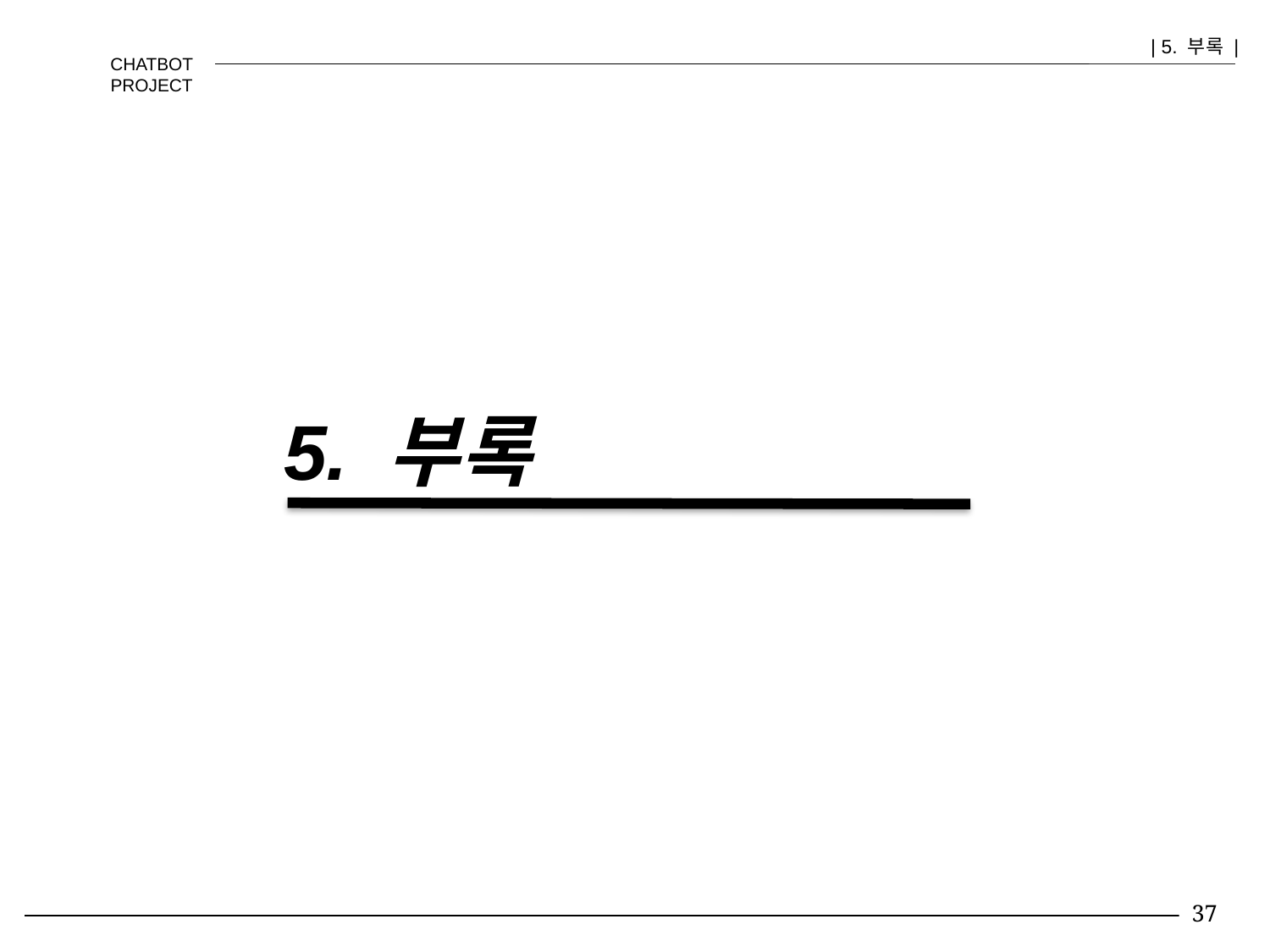

| 5. 부록 |
CHATBOT PROJECT
5. 부록
37